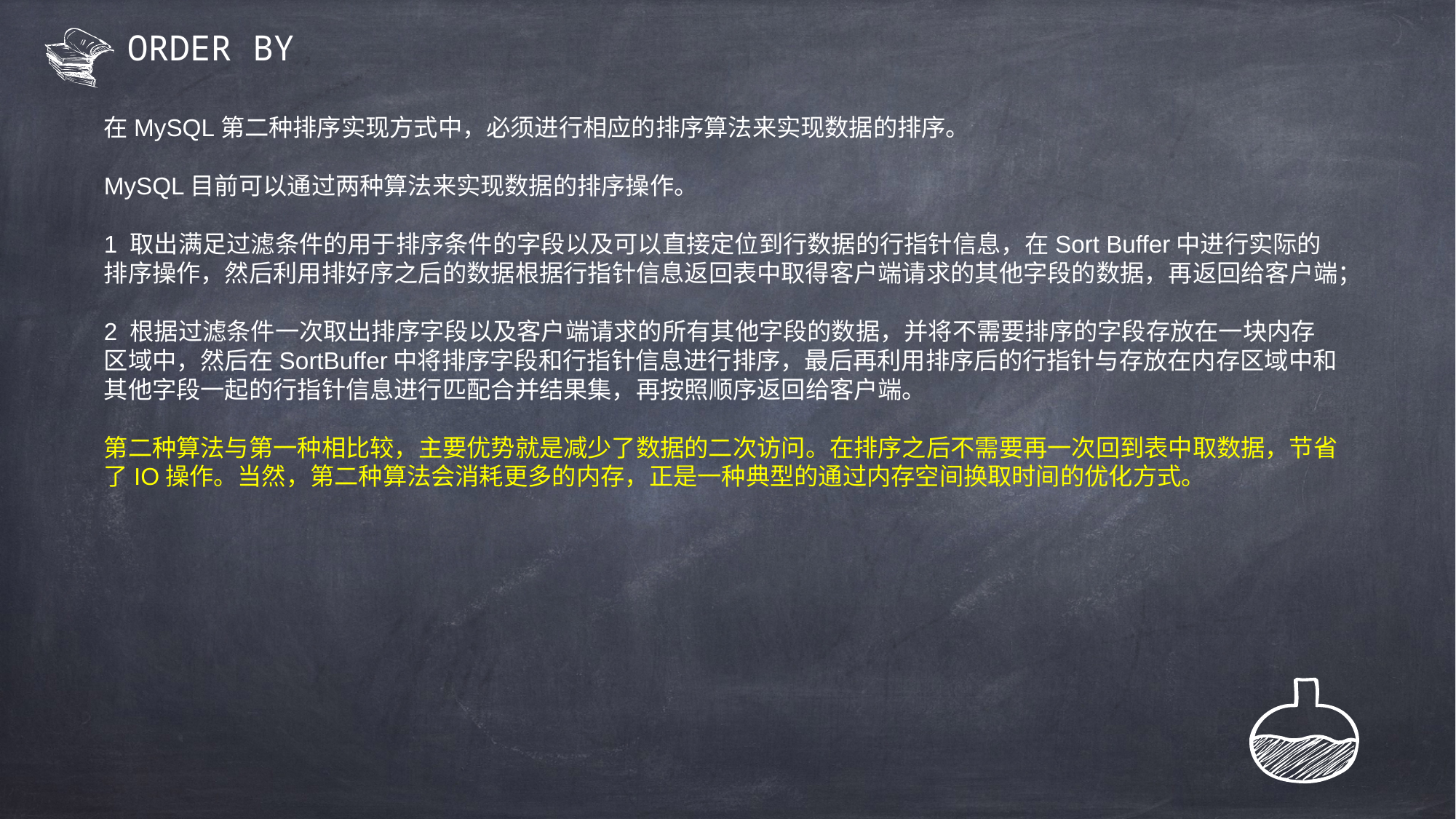

# ORDER BY

在MySQL第二种排序实现方式中，必须进行相应的排序算法来实现数据的排序。

MySQL目前可以通过两种算法来实现数据的排序操作。

1 取出满足过滤条件的用于排序条件的字段以及可以直接定位到行数据的行指针信息，在Sort Buffer中进行实际的排序操作，然后利用排好序之后的数据根据行指针信息返回表中取得客户端请求的其他字段的数据，再返回给客户端；

2 根据过滤条件一次取出排序字段以及客户端请求的所有其他字段的数据，并将不需要排序的字段存放在一块内存区域中，然后在SortBuffer中将排序字段和行指针信息进行排序，最后再利用排序后的行指针与存放在内存区域中和其他字段一起的行指针信息进行匹配合并结果集，再按照顺序返回给客户端。

第二种算法与第一种相比较，主要优势就是减少了数据的二次访问。在排序之后不需要再一次回到表中取数据，节省了IO操作。当然，第二种算法会消耗更多的内存，正是一种典型的通过内存空间换取时间的优化方式。